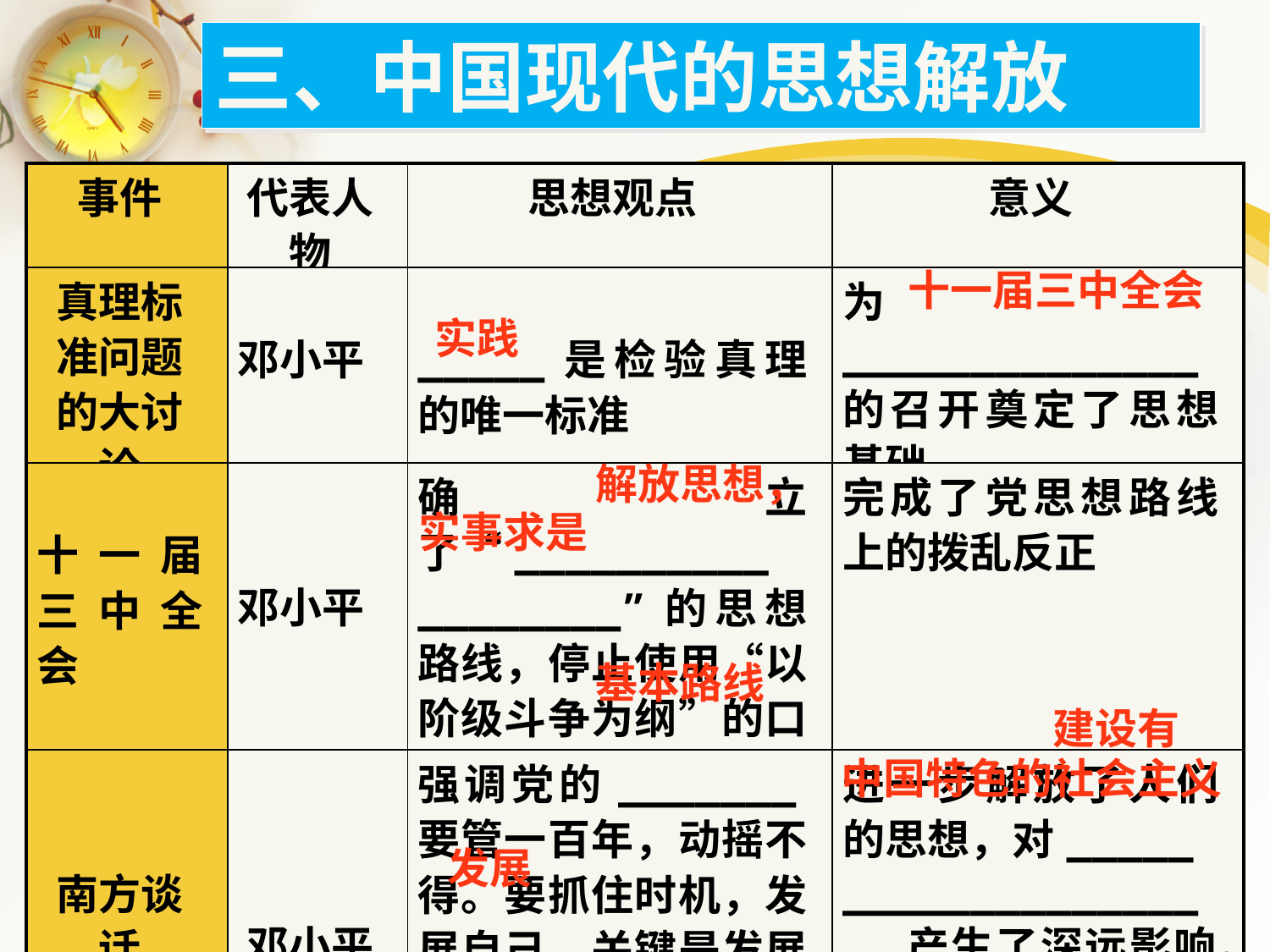

三、中国现代的思想解放
| 事件 | 代表人物 | 思想观点 | 意义 |
| --- | --- | --- | --- |
| 真理标准问题的大讨论 | 邓小平 | \_\_\_\_\_是检验真理的唯一标准 | 为\_\_\_\_\_\_\_\_\_\_\_\_\_\_的召开奠定了思想基础 |
| 十一届三中全会 | 邓小平 | 确立了“\_\_\_\_\_\_\_\_\_\_ \_\_\_\_\_\_\_\_”的思想路线，停止使用“以阶级斗争为纲”的口号。 | 完成了党思想路线上的拨乱反正 |
| 南方谈话 | 邓小平 | 强调党的\_\_\_\_\_\_\_要管一百年，动摇不得。要抓住时机，发展自己，关键是发展经济。\_\_\_\_\_\_才是硬道理。 | 进一步解放了人们的思想，对\_\_\_\_\_ \_\_\_\_\_\_\_\_\_\_\_\_\_\_\_\_产生了深远影响。 |
十一届三中全会
实践
解放思想，
实事求是
基本路线
建设有
中国特色的社会主义
发展